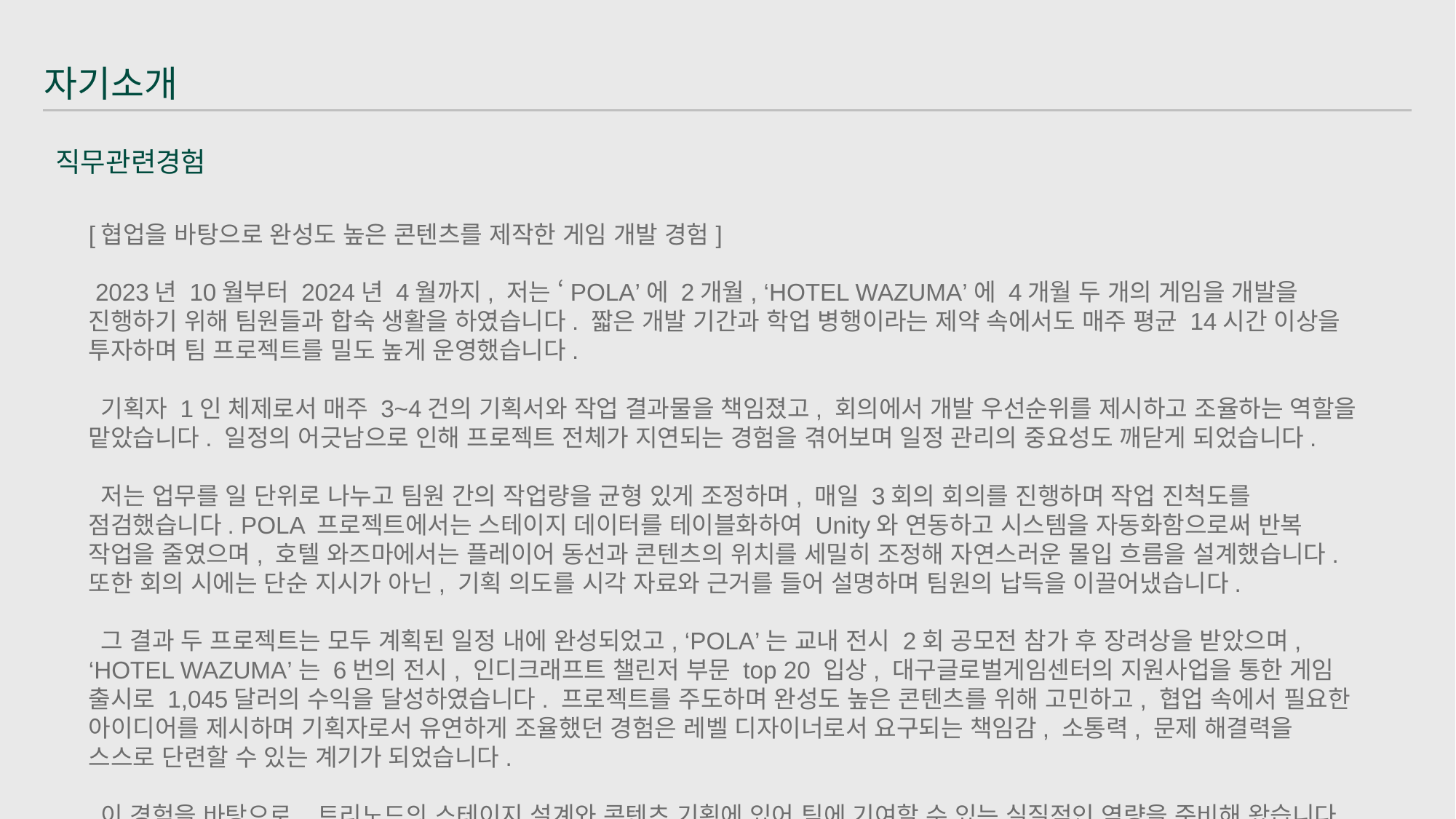

자기소개
직무관련경험
[협업을 바탕으로 완성도 높은 콘텐츠를 제작한 게임 개발 경험]

 2023년 10월부터 2024년 4월까지, 저는 ‘POLA’에 2개월, ‘HOTEL WAZUMA’에 4개월 두 개의 게임을 개발을 진행하기 위해 팀원들과 합숙 생활을 하였습니다. 짧은 개발 기간과 학업 병행이라는 제약 속에서도 매주 평균 14시간 이상을 투자하며 팀 프로젝트를 밀도 높게 운영했습니다.

 기획자 1인 체제로서 매주 3~4건의 기획서와 작업 결과물을 책임졌고, 회의에서 개발 우선순위를 제시하고 조율하는 역할을 맡았습니다. 일정의 어긋남으로 인해 프로젝트 전체가 지연되는 경험을 겪어보며 일정 관리의 중요성도 깨닫게 되었습니다.

 저는 업무를 일 단위로 나누고 팀원 간의 작업량을 균형 있게 조정하며, 매일 3회의 회의를 진행하며 작업 진척도를 점검했습니다. POLA 프로젝트에서는 스테이지 데이터를 테이블화하여 Unity와 연동하고 시스템을 자동화함으로써 반복 작업을 줄였으며, 호텔 와즈마에서는 플레이어 동선과 콘텐츠의 위치를 세밀히 조정해 자연스러운 몰입 흐름을 설계했습니다. 또한 회의 시에는 단순 지시가 아닌, 기획 의도를 시각 자료와 근거를 들어 설명하며 팀원의 납득을 이끌어냈습니다.

 그 결과 두 프로젝트는 모두 계획된 일정 내에 완성되었고, ‘POLA’는 교내 전시 2회 공모전 참가 후 장려상을 받았으며, ‘HOTEL WAZUMA’는 6번의 전시, 인디크래프트 챌린저 부문 top 20 입상, 대구글로벌게임센터의 지원사업을 통한 게임 출시로 1,045달러의 수익을 달성하였습니다. 프로젝트를 주도하며 완성도 높은 콘텐츠를 위해 고민하고, 협업 속에서 필요한 아이디어를 제시하며 기획자로서 유연하게 조율했던 경험은 레벨 디자이너로서 요구되는 책임감, 소통력, 문제 해결력을 스스로 단련할 수 있는 계기가 되었습니다.
 이 경험을 바탕으로, 트리노드의 스테이지 설계와 콘텐츠 기획에 있어 팀에 기여할 수 있는 실질적인 역량을 준비해 왔습니다.